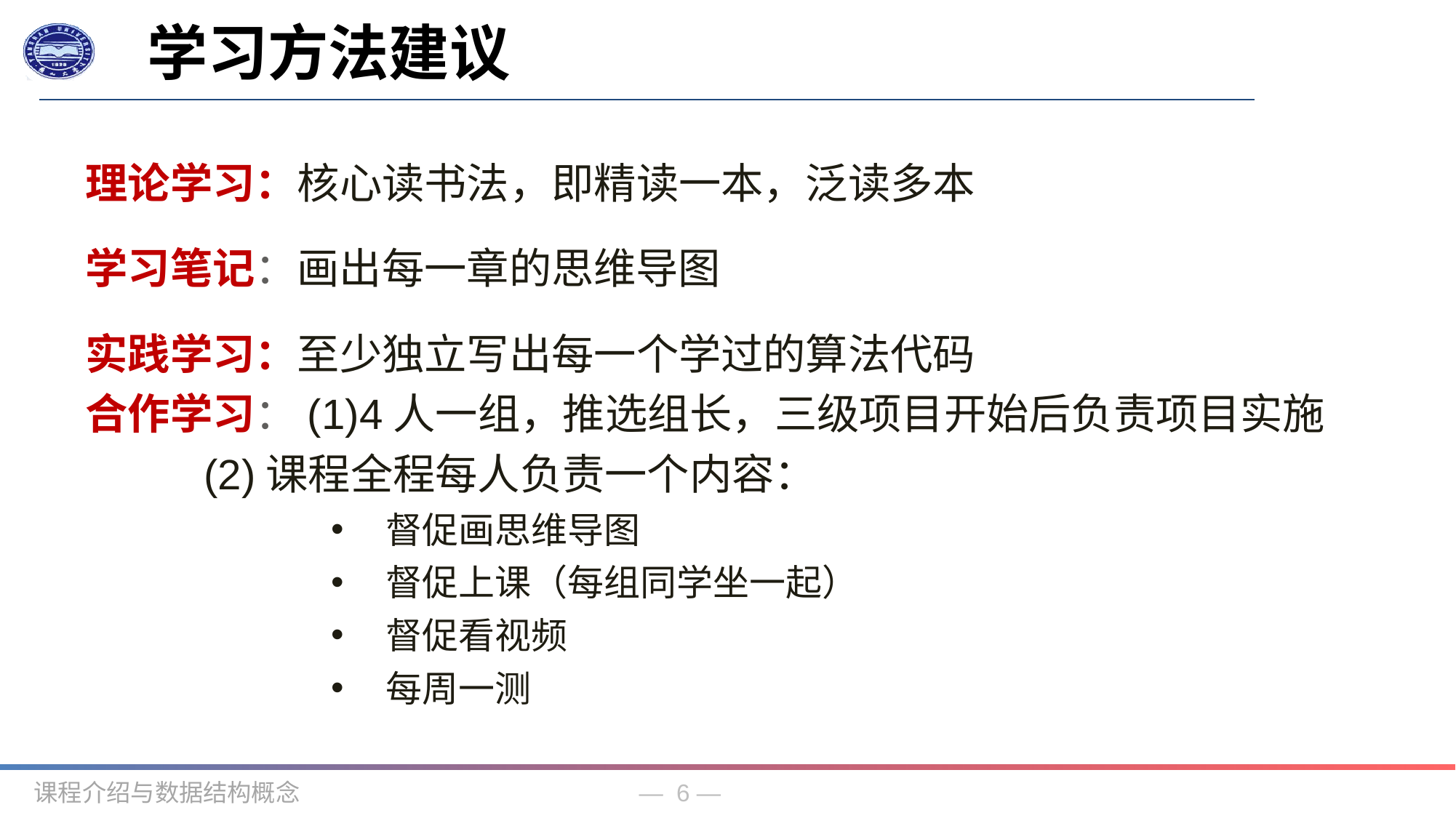

学习方法建议
理论学习：核心读书法，即精读一本，泛读多本
学习笔记：画出每一章的思维导图
实践学习：至少独立写出每一个学过的算法代码
合作学习：(1)4人一组，推选组长，三级项目开始后负责项目实施
          (2)课程全程每人负责一个内容：
督促画思维导图
督促上课（每组同学坐一起）
督促看视频
每周一测